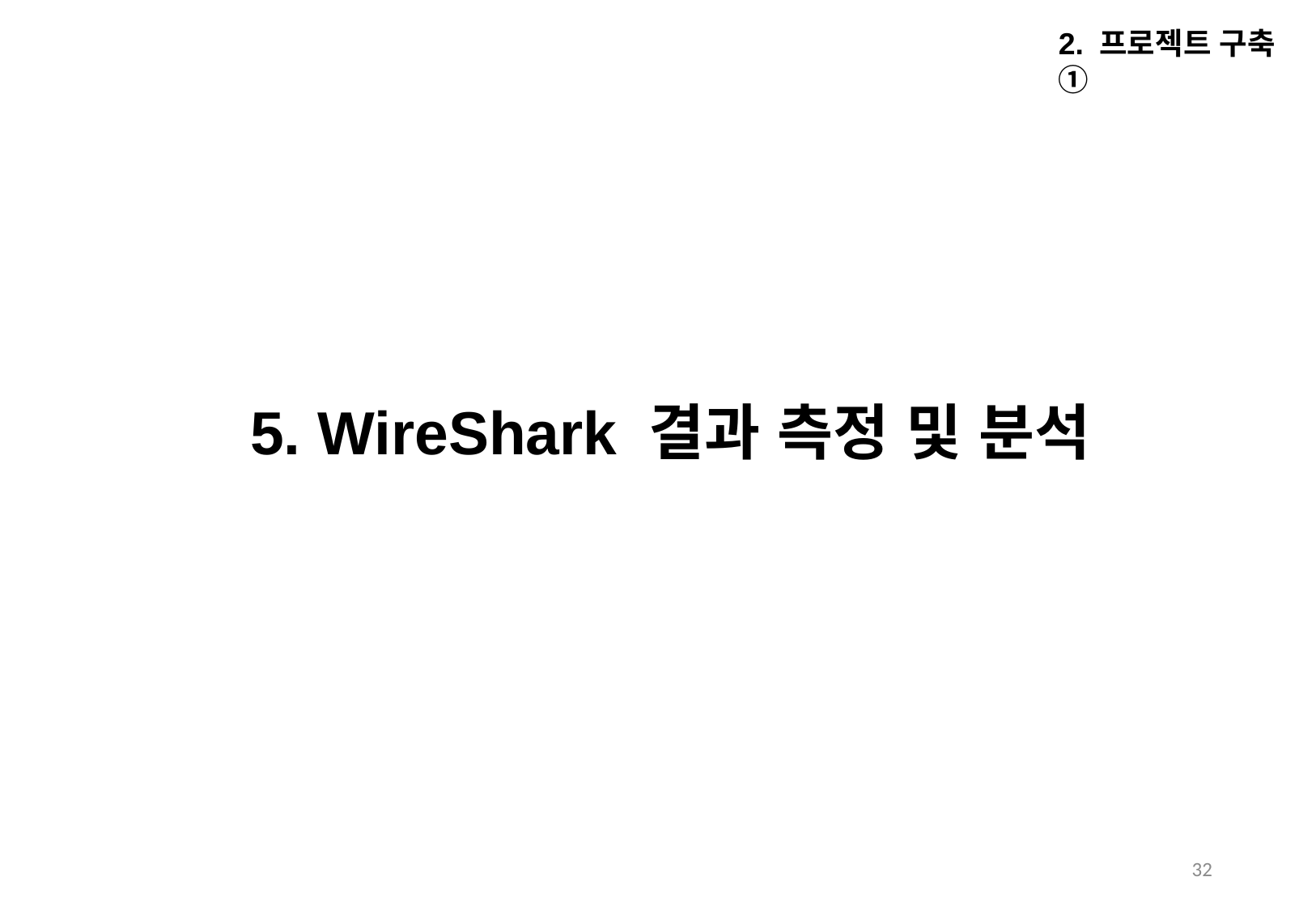

2. 프로젝트 구축 ①
5. WireShark 결과 측정 및 분석
32